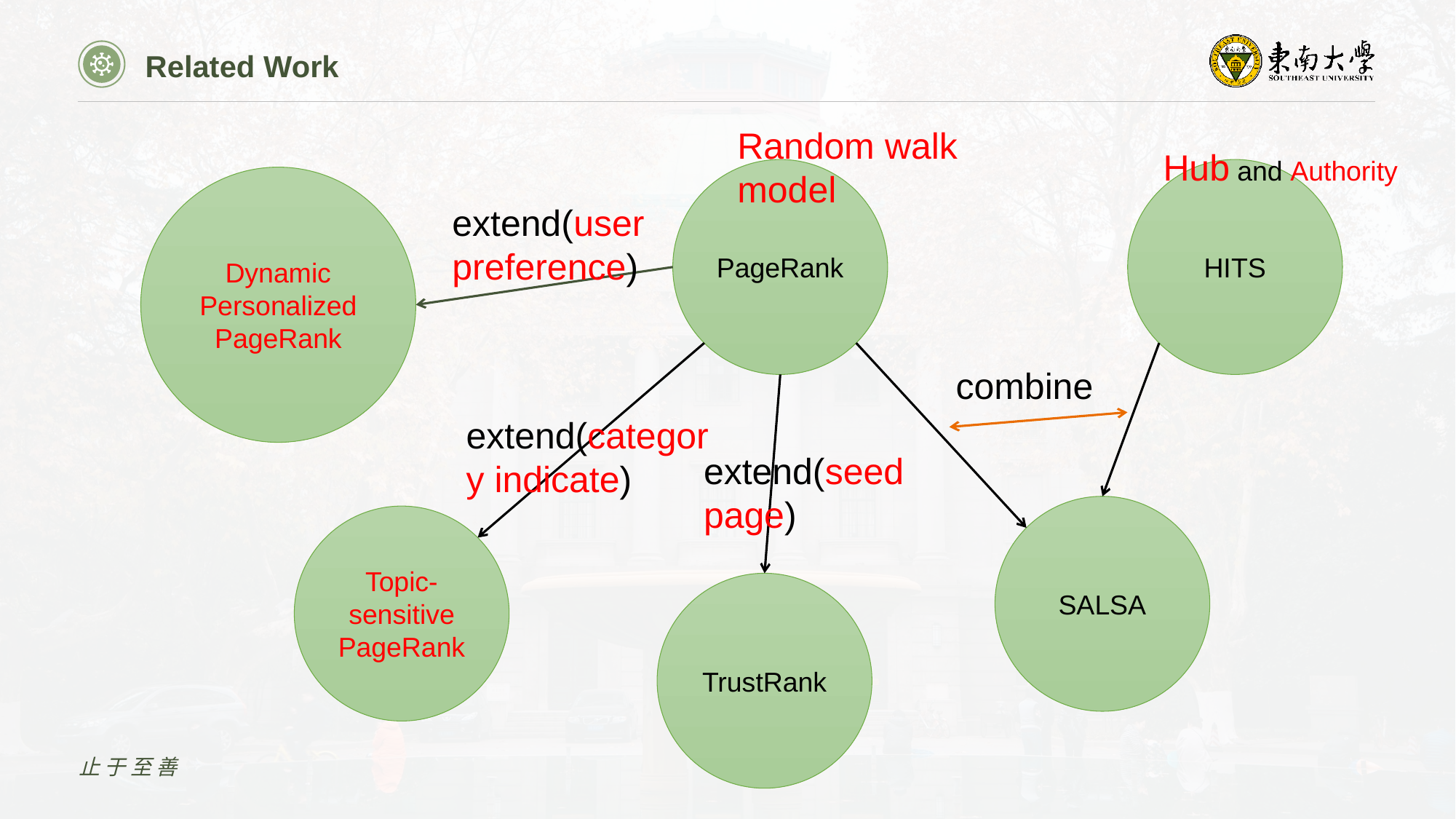

Related Work
Random walk model
Hub and Authority
PageRank
HITS
Dynamic Personalized PageRank
extend(user preference)
combine
extend(category indicate)
extend(seed page)
SALSA
Topic-sensitive PageRank
TrustRank
止于至善
8